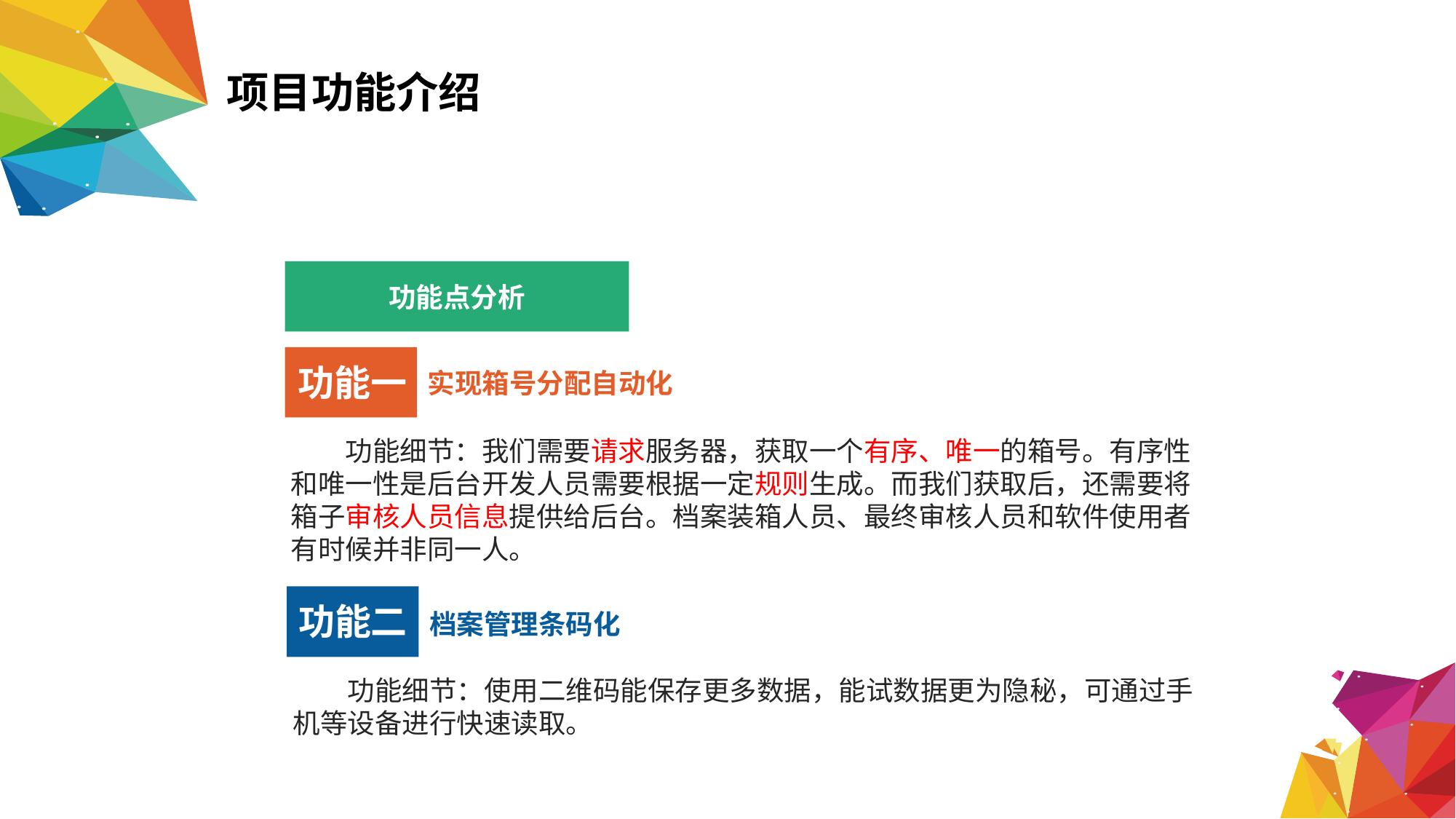

项目功能介绍

功能点分析

功能一
实现箱号分配自动化
功能细节：我们需要请求服务器，获取一个有序、唯一的箱号。有序性和唯一性是后台开发人员需要根据一定规则生成。而我们获取后，还需要将箱子审核人员信息提供给后台。档案装箱人员、最终审核人员和软件使用者有时候并非同一人。

功能二
档案管理条码化

功能细节：使用二维码能保存更多数据，能试数据更为隐秘，可通过手机等设备进行快速读取。